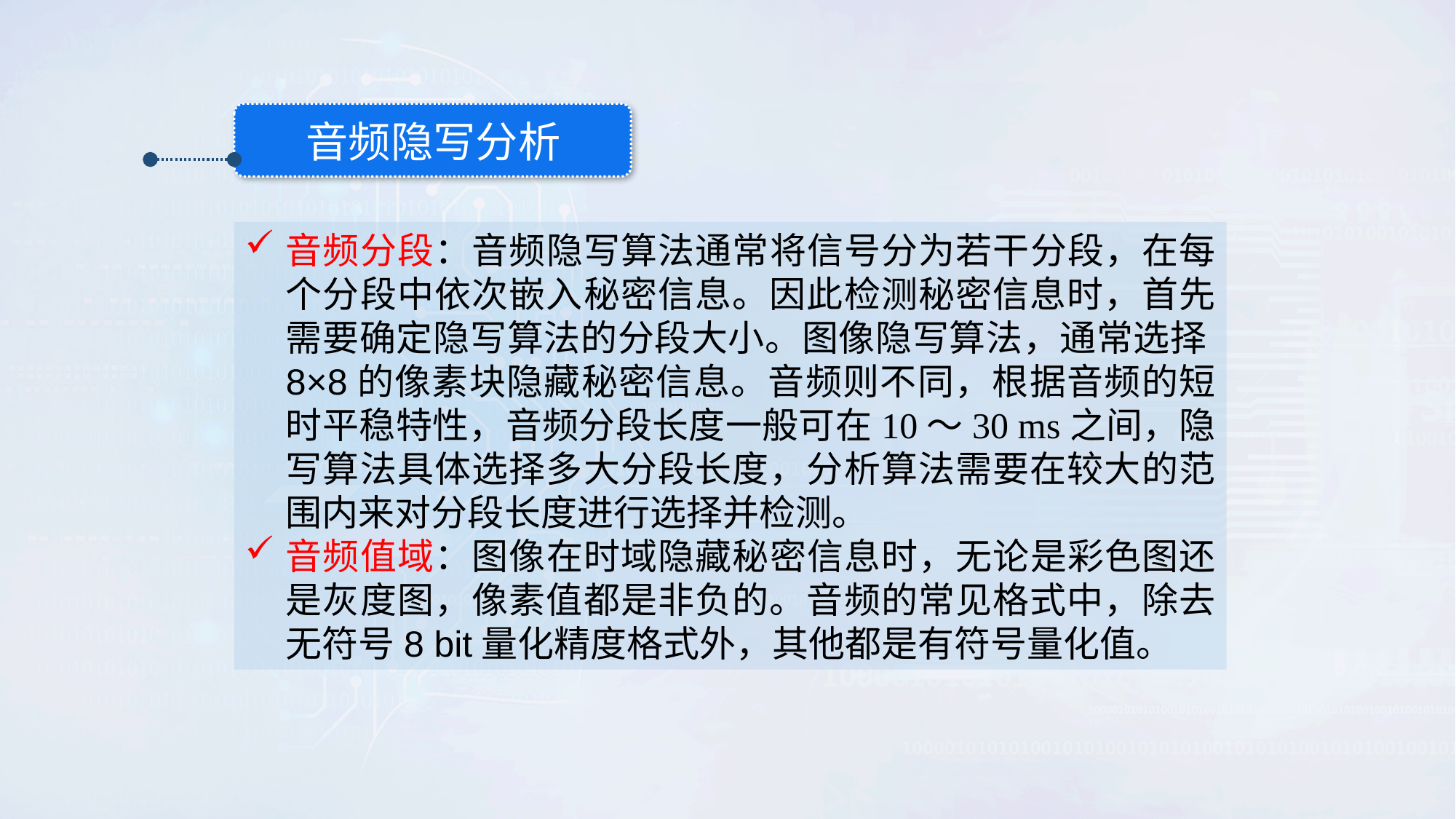

音频隐写分析
音频分段：音频隐写算法通常将信号分为若干分段，在每个分段中依次嵌入秘密信息。因此检测秘密信息时，首先需要确定隐写算法的分段大小。图像隐写算法，通常选择8×8的像素块隐藏秘密信息。音频则不同，根据音频的短时平稳特性，音频分段长度一般可在10～30 ms之间，隐写算法具体选择多大分段长度，分析算法需要在较大的范围内来对分段长度进行选择并检测。
音频值域：图像在时域隐藏秘密信息时，无论是彩色图还是灰度图，像素值都是非负的。音频的常见格式中，除去无符号8 bit量化精度格式外，其他都是有符号量化值。